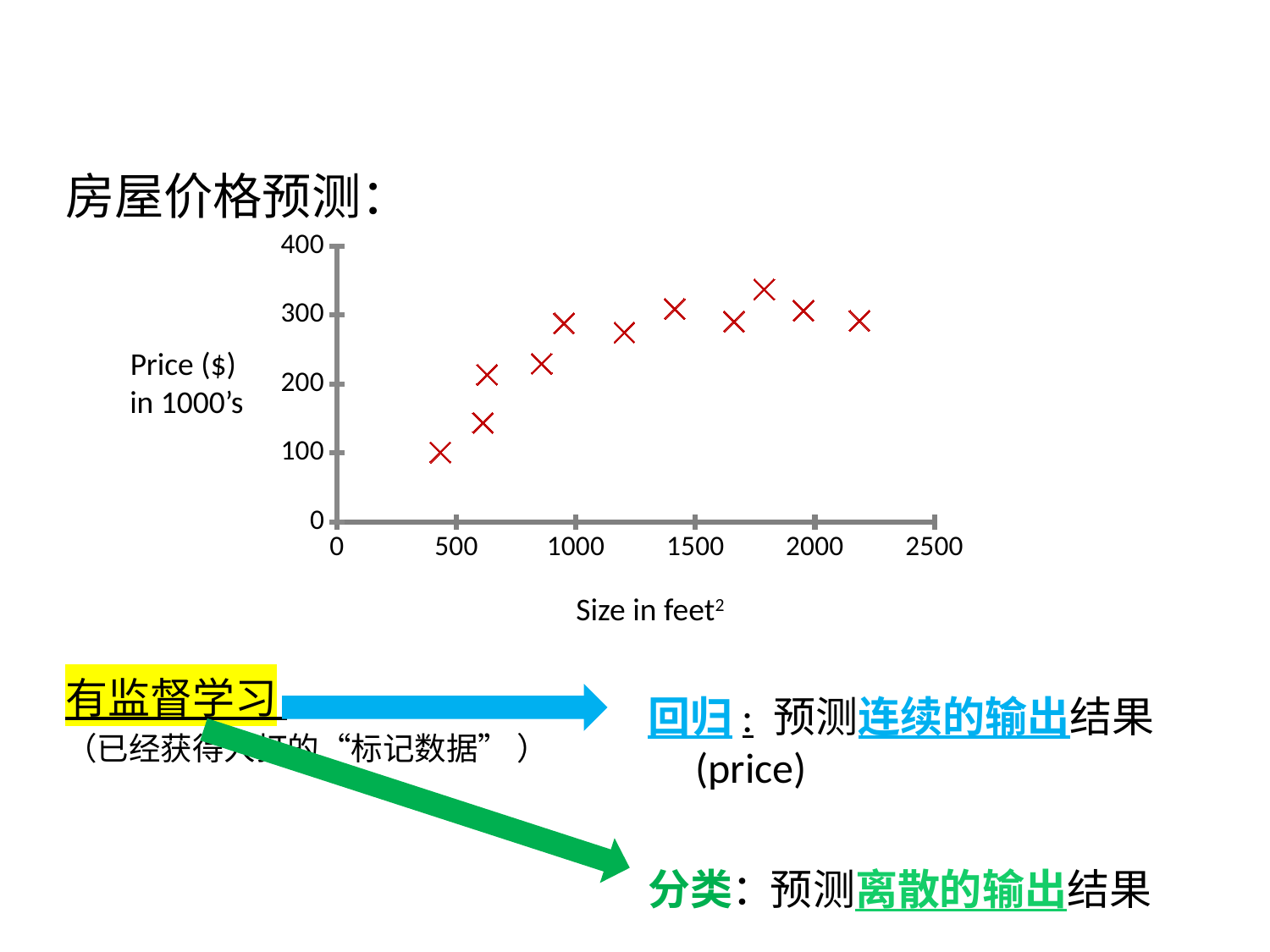

房屋价格预测：

### Chart

| Category | Size (feet2) |
|---|---|
Price ($)
in 1000’s
Size in feet2
有监督学习
（已经获得人打的“标记数据” ）
回归: 预测连续的输出结果(price)

分类：
预测离散的输出结果